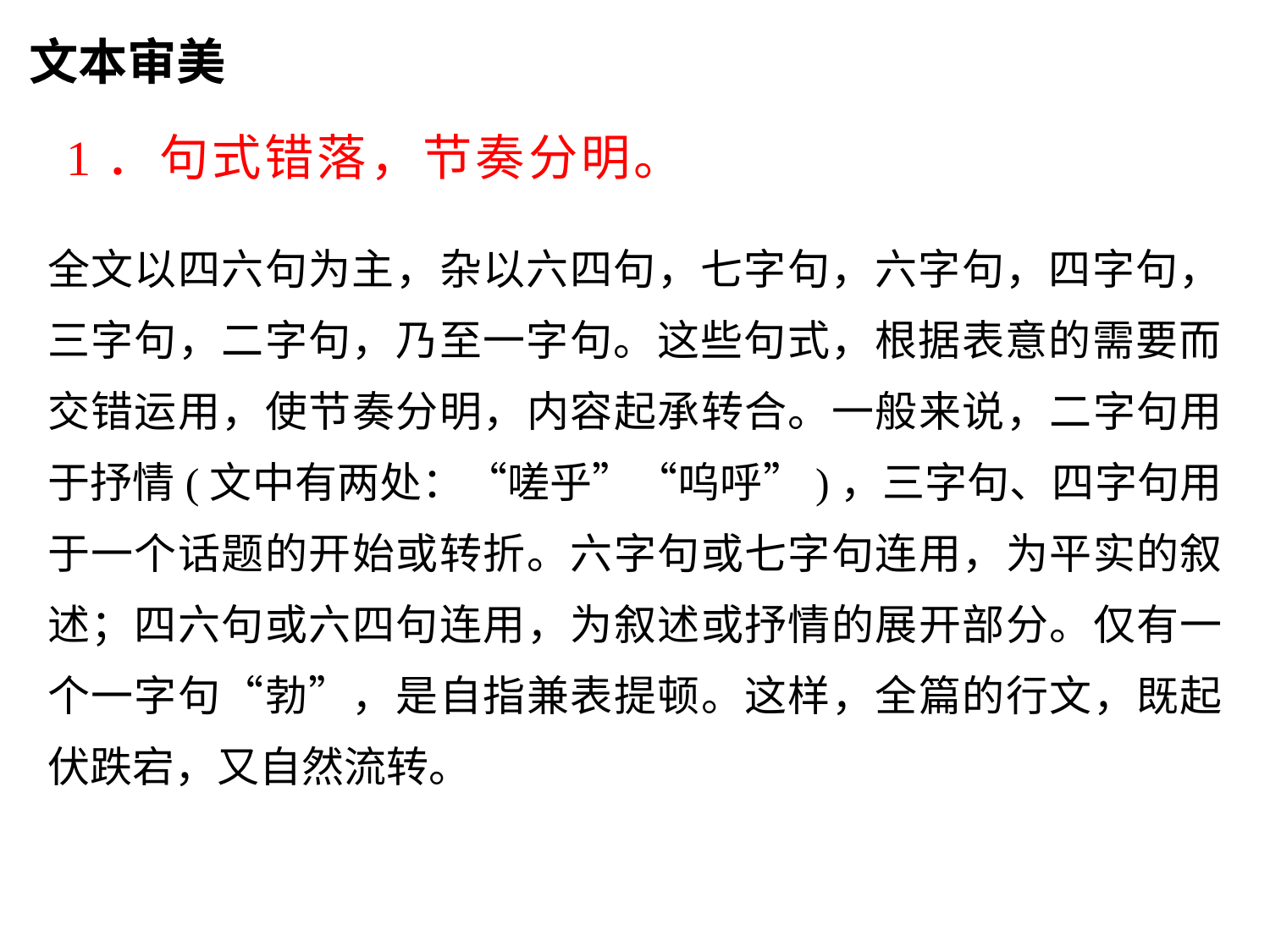

文本审美
1．句式错落，节奏分明。
全文以四六句为主，杂以六四句，七字句，六字句，四字句，三字句，二字句，乃至一字句。这些句式，根据表意的需要而交错运用，使节奏分明，内容起承转合。一般来说，二字句用于抒情(文中有两处：“嗟乎”“呜呼”)，三字句、四字句用于一个话题的开始或转折。六字句或七字句连用，为平实的叙述；四六句或六四句连用，为叙述或抒情的展开部分。仅有一个一字句“勃”，是自指兼表提顿。这样，全篇的行文，既起伏跌宕，又自然流转。